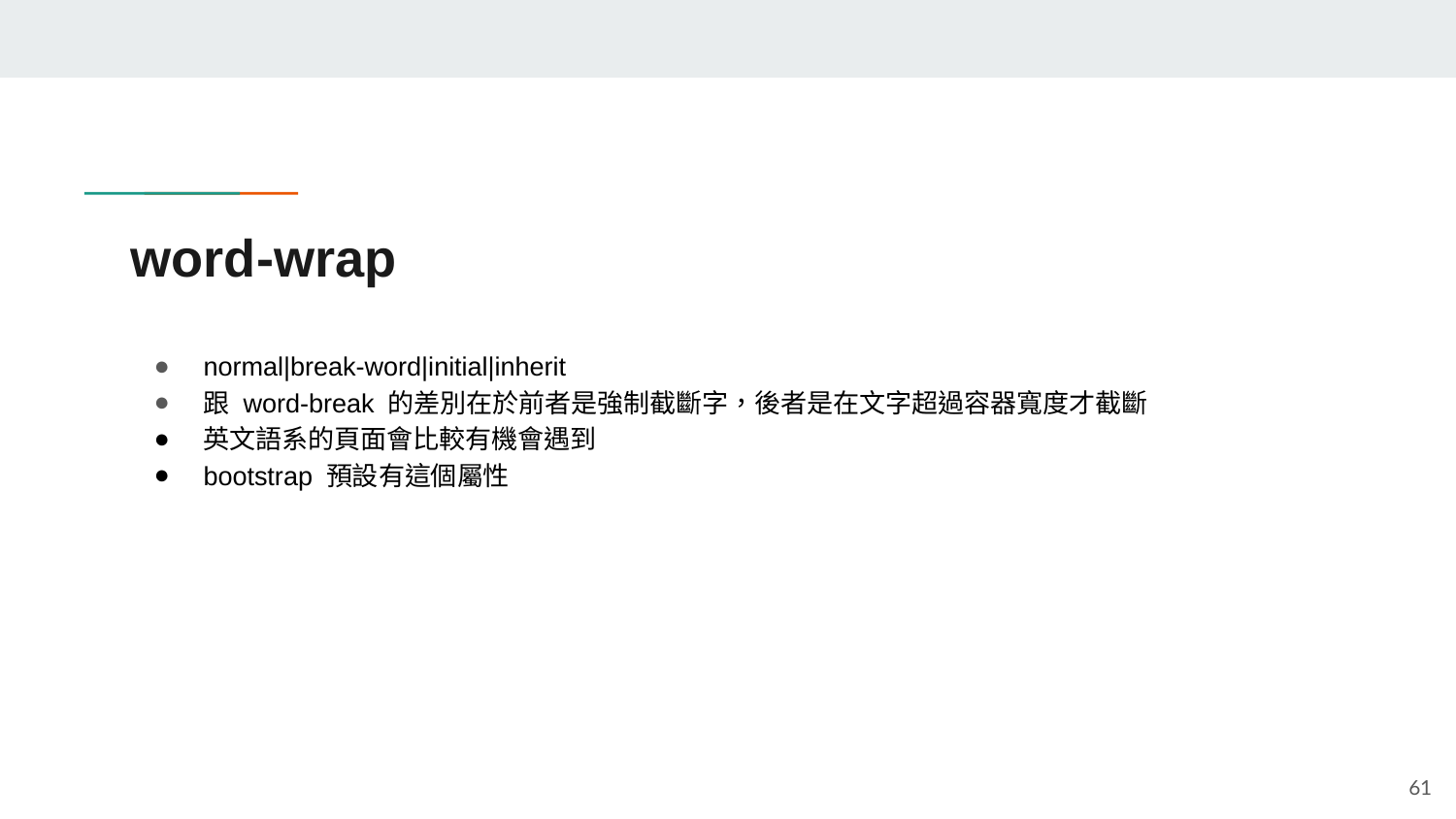

# word-wrap
normal|break-word|initial|inherit
跟 word-break 的差別在於前者是強制截斷字，後者是在文字超過容器寬度才截斷
英文語系的頁面會比較有機會遇到
bootstrap 預設有這個屬性

61